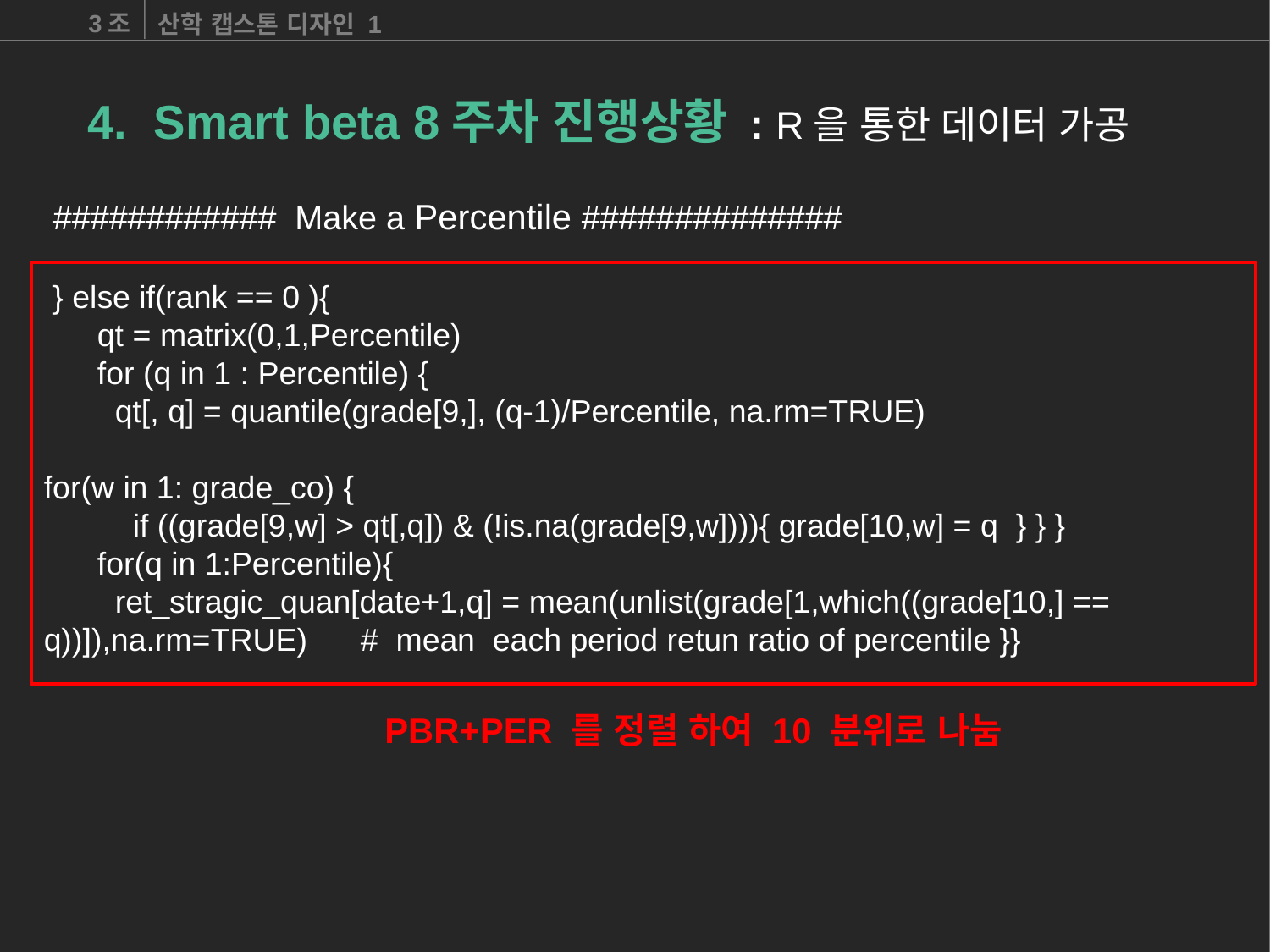

3조
산학 캡스톤 디자인 1

4.  Smart beta 8주차 진행상황 : R을 통한 데이터 가공
 ############  Make a Percentile ##############

 } else if(rank == 0 ){
      qt = matrix(0,1,Percentile)
      for (q in 1 : Percentile) {
        qt[, q] = quantile(grade[9,], (q-1)/Percentile, na.rm=TRUE)

for(w in 1: grade_co) {
          if ((grade[9,w] > qt[,q]) & (!is.na(grade[9,w]))){ grade[10,w] = q  } } }
      for(q in 1:Percentile){
        ret_stragic_quan[date+1,q] = mean(unlist(grade[1,which((grade[10,] == q))]),na.rm=TRUE)      #  mean  each period retun ratio of percentile }}

PBR+PER 를 정렬 하여 10 분위로 나눔